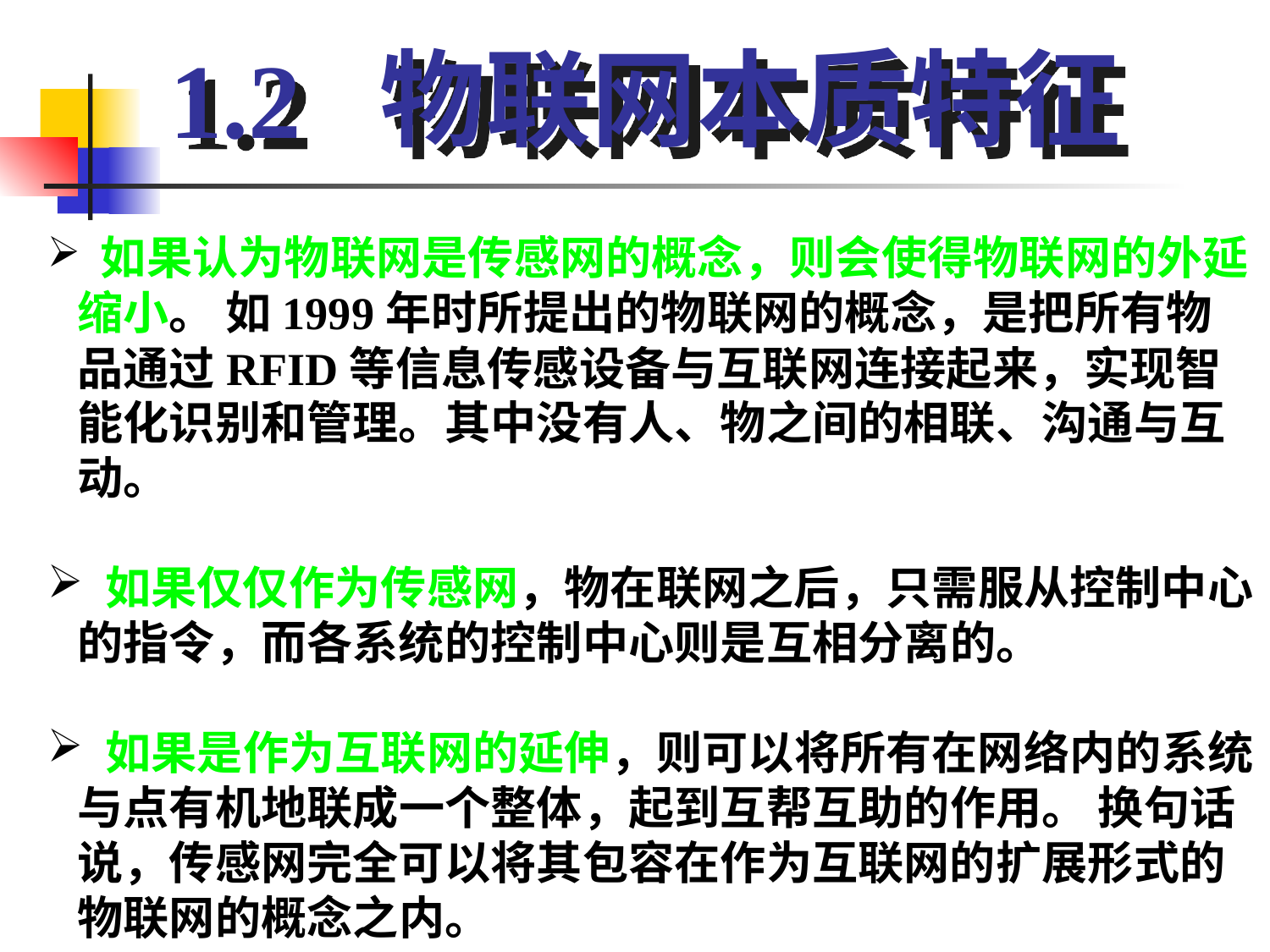

1.2  物联网本质特征
 如果认为物联网是传感网的概念，则会使得物联网的外延缩小。 如1999年时所提出的物联网的概念，是把所有物品通过RFID等信息传感设备与互联网连接起来，实现智能化识别和管理。其中没有人、物之间的相联、沟通与互动。

 如果仅仅作为传感网，物在联网之后，只需服从控制中心的指令，而各系统的控制中心则是互相分离的。

 如果是作为互联网的延伸，则可以将所有在网络内的系统与点有机地联成一个整体，起到互帮互助的作用。 换句话说，传感网完全可以将其包容在作为互联网的扩展形式的物联网的概念之内。